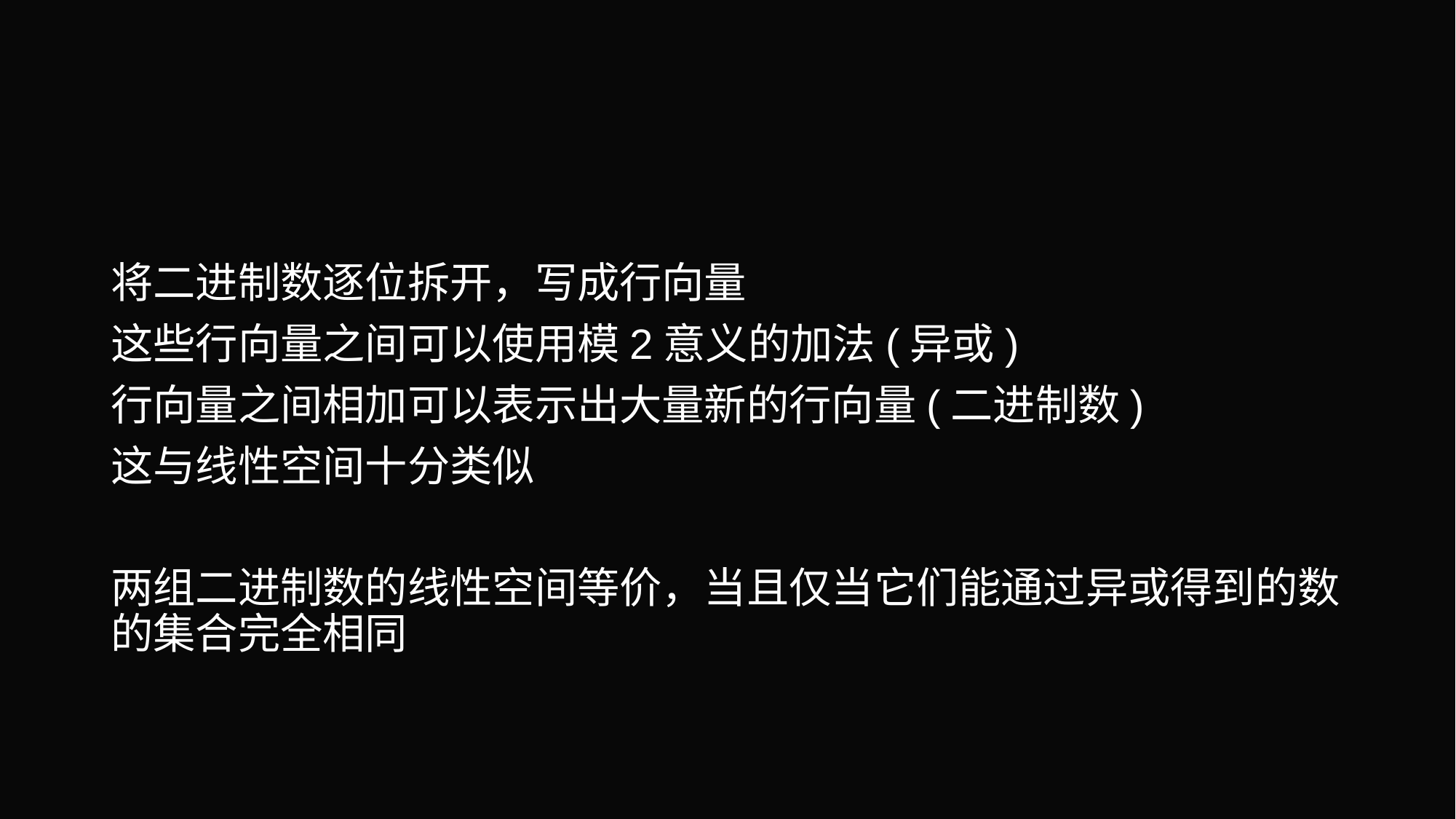

#
将二进制数逐位拆开，写成行向量
这些行向量之间可以使用模2意义的加法(异或)
行向量之间相加可以表示出大量新的行向量(二进制数)
这与线性空间十分类似

两组二进制数的线性空间等价，当且仅当它们能通过异或得到的数的集合完全相同